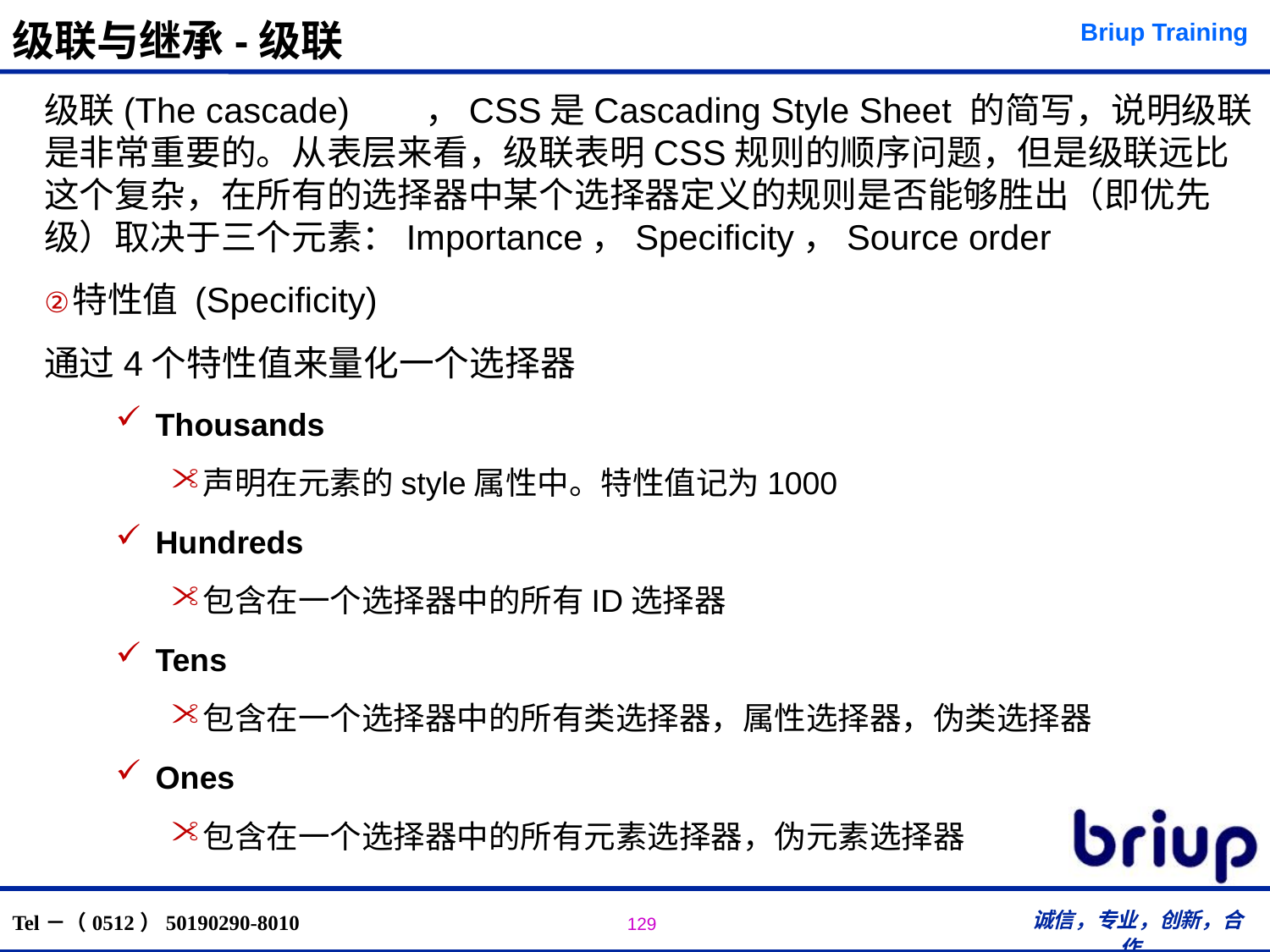

# 级联与继承-级联
级联(The cascade)	，CSS是Cascading Style Sheet 的简写，说明级联是非常重要的。从表层来看，级联表明CSS规则的顺序问题，但是级联远比这个复杂，在所有的选择器中某个选择器定义的规则是否能够胜出（即优先级）取决于三个元素：Importance，Specificity，Source order
特性值 (Specificity)
通过4个特性值来量化一个选择器
Thousands
声明在元素的style属性中。特性值记为1000
Hundreds
包含在一个选择器中的所有ID选择器
Tens
包含在一个选择器中的所有类选择器，属性选择器，伪类选择器
Ones
包含在一个选择器中的所有元素选择器，伪元素选择器